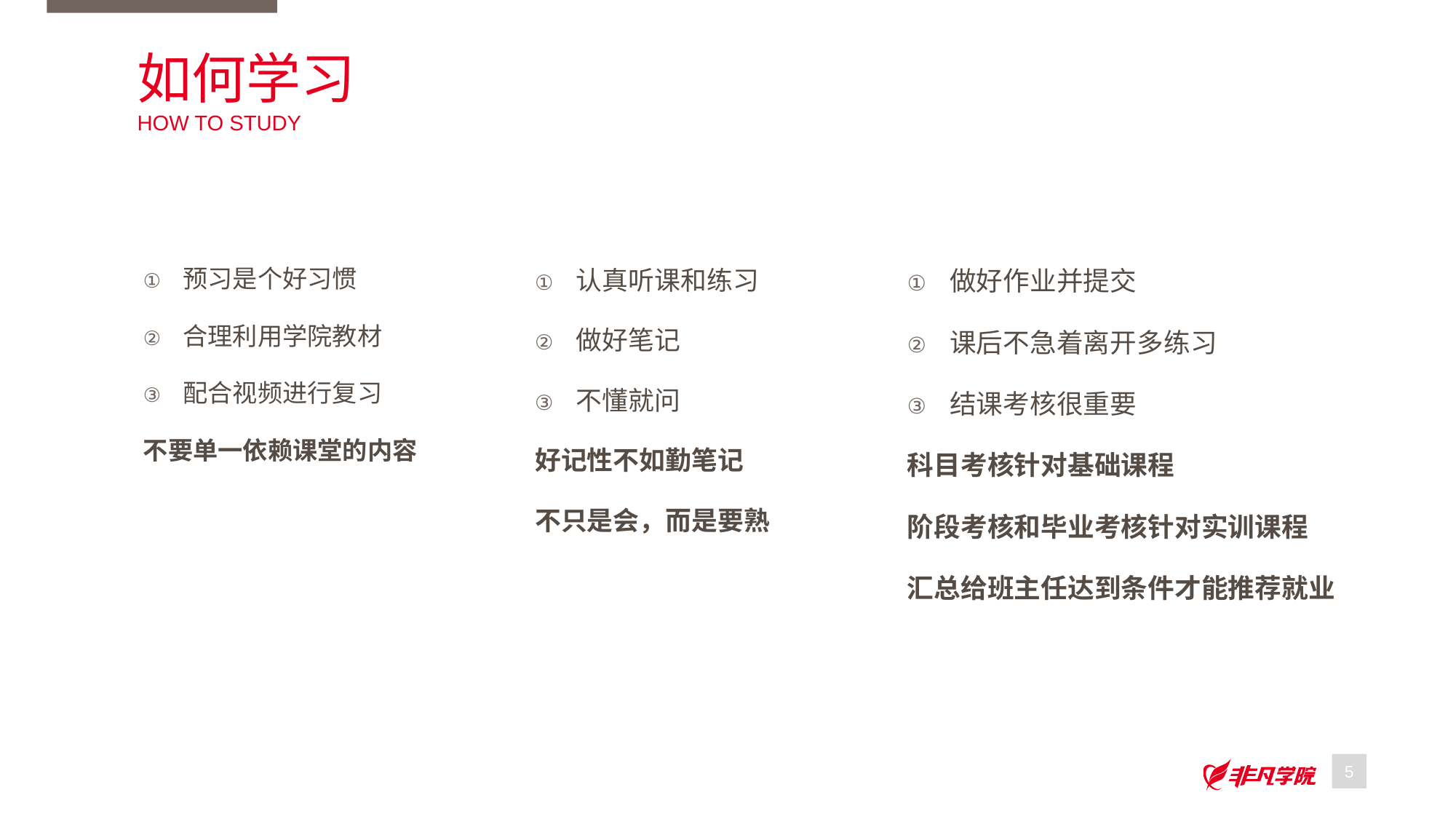

# 如何学习 How to study
做好作业并提交
课后不急着离开多练习
结课考核很重要
科目考核针对基础课程
阶段考核和毕业考核针对实训课程
汇总给班主任达到条件才能推荐就业

预习是个好习惯
合理利用学院教材
配合视频进行复习
不要单一依赖课堂的内容

认真听课和练习
做好笔记
不懂就问
好记性不如勤笔记
不只是会，而是要熟

5